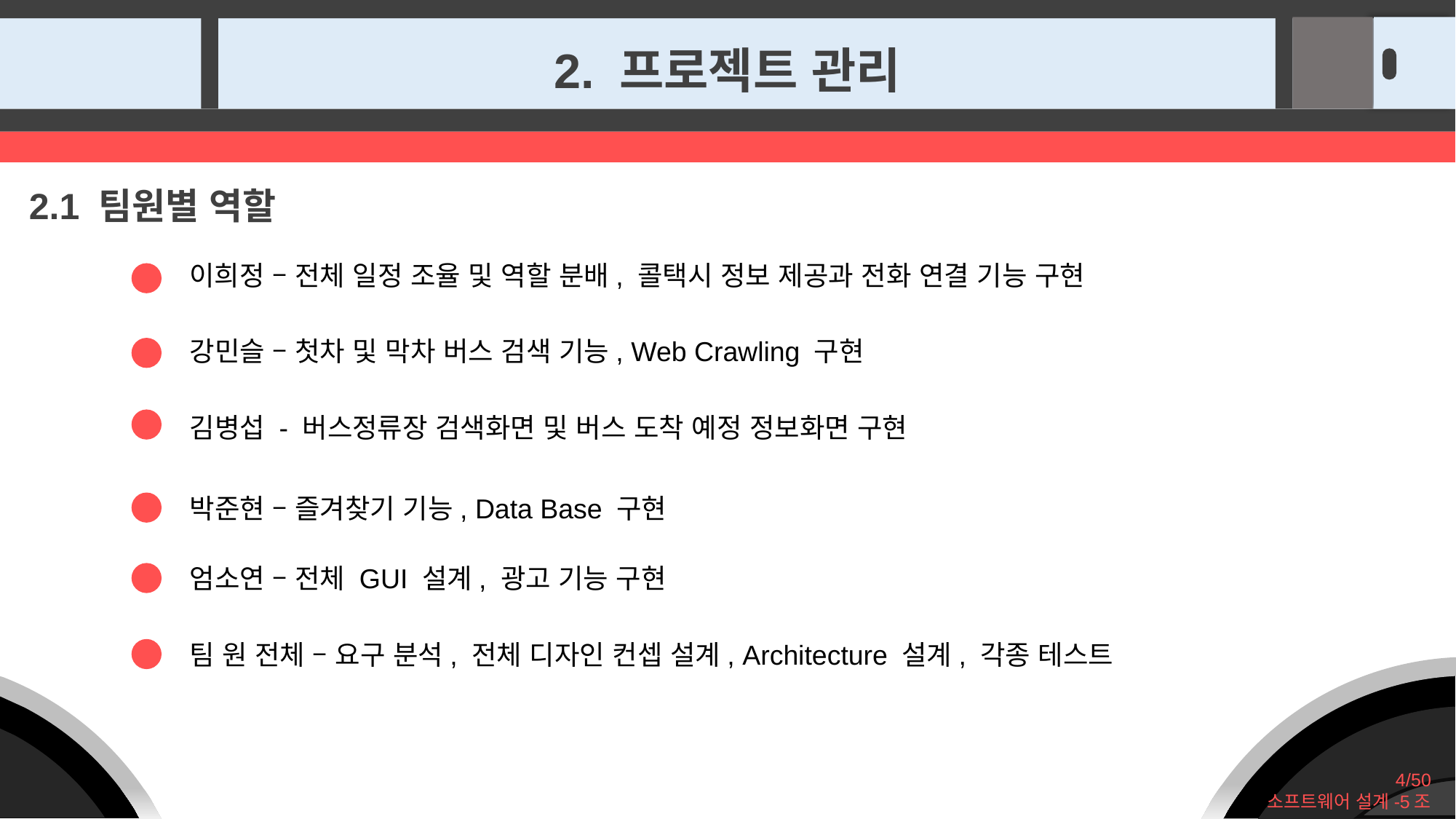

2. 프로젝트 관리
2.1 팀원별 역할
이희정 – 전체 일정 조율 및 역할 분배, 콜택시 정보 제공과 전화 연결 기능 구현
강민슬 – 첫차 및 막차 버스 검색 기능, Web Crawling 구현
김병섭 - 버스정류장 검색화면 및 버스 도착 예정 정보화면 구현
박준현 – 즐겨찾기 기능, Data Base 구현
엄소연 – 전체 GUI 설계, 광고 기능 구현
팀 원 전체 – 요구 분석, 전체 디자인 컨셉 설계, Architecture 설계, 각종 테스트

4/50
소프트웨어 설계-5조